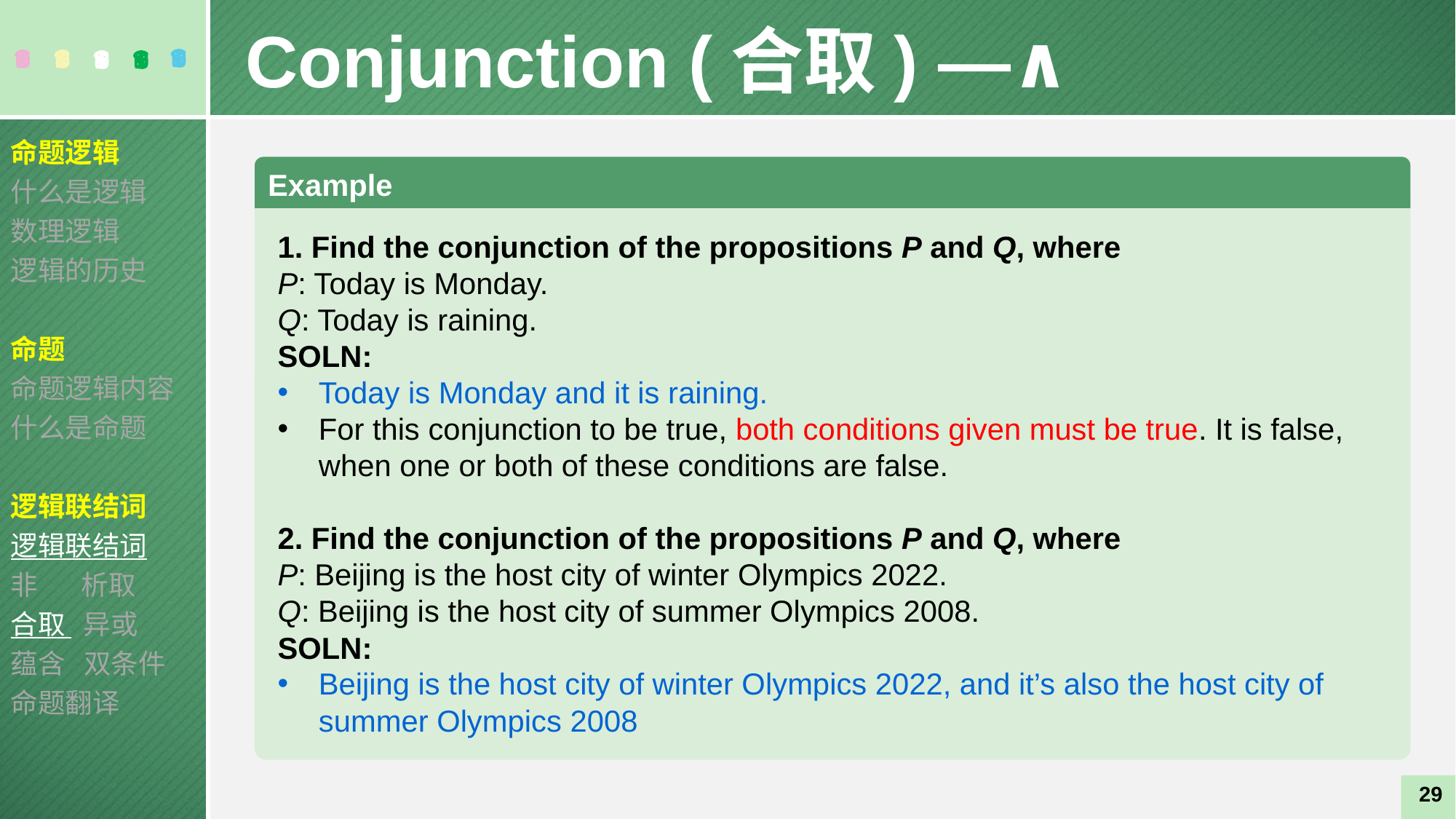

Conjunction (合取) —∧

命题逻辑
什么是逻辑
数理逻辑
逻辑的历史

命题
命题逻辑内容
什么是命题

逻辑联结词
逻辑联结词
非       析取
合取   异或
蕴含   双条件
命题翻译
Example

1. Find the conjunction of the propositions P and Q, where
P: Today is Monday.
Q: Today is raining.
SOLN:
Today is Monday and it is raining.
For this conjunction to be true, both conditions given must be true. It is false, when one or both of these conditions are false.

2. Find the conjunction of the propositions P and Q, where
P: Beijing is the host city of winter Olympics 2022.
Q: Beijing is the host city of summer Olympics 2008.
SOLN:
Beijing is the host city of winter Olympics 2022, and it’s also the host city of summer Olympics 2008
29